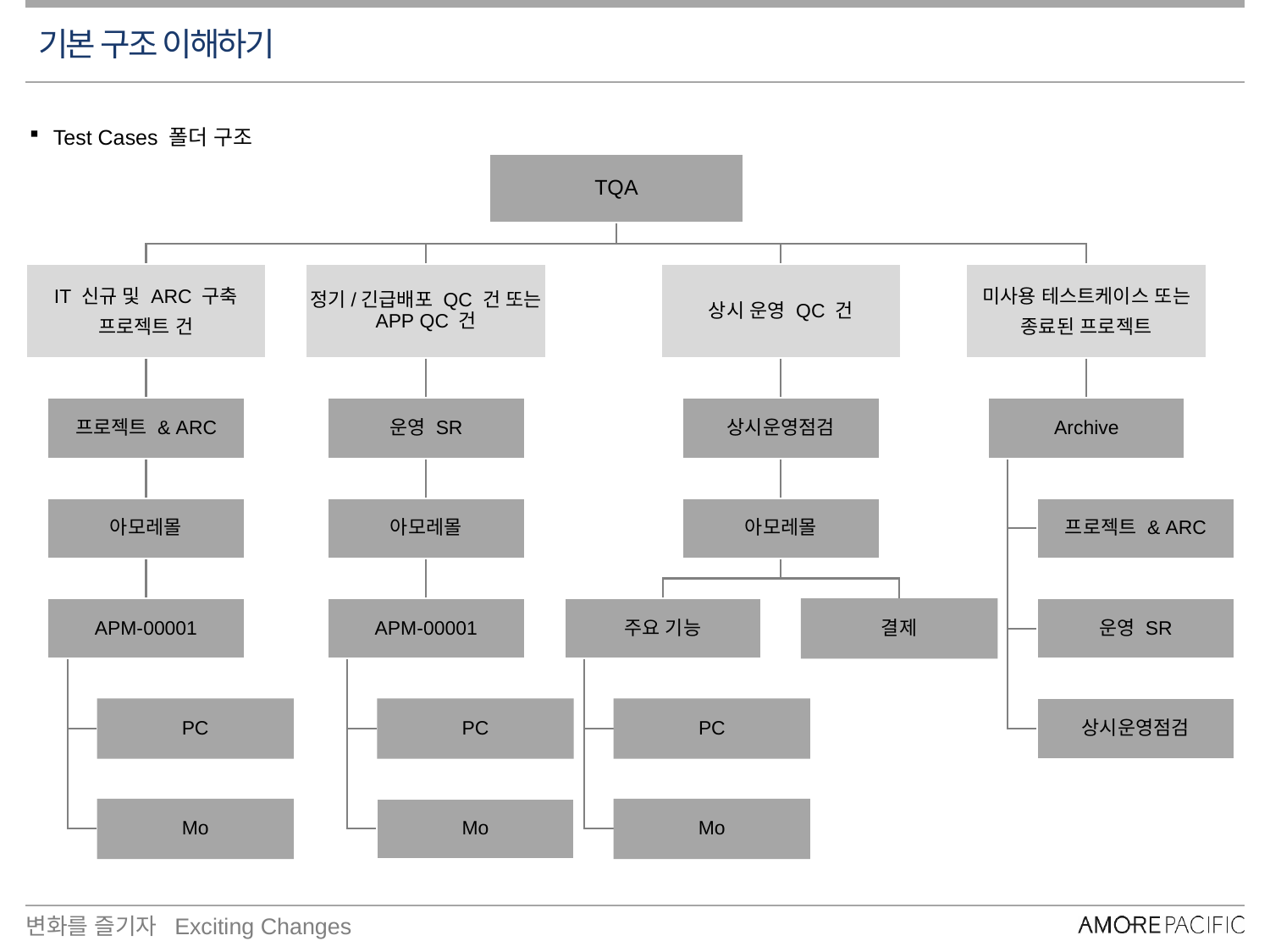

# 기본 구조 이해하기
Test Cases 폴더 구조
TQA
IT 신규 및 ARC 구축
프로젝트 건
프로젝트 & ARC
아모레몰
APM-00001
PC
Mo
정기/긴급배포 QC 건 또는 APP QC 건
운영 SR
아모레몰
APM-00001
PC
Mo
상시 운영 QC 건
상시운영점검
아모레몰
주요 기능
PC
Mo
결제
미사용 테스트케이스 또는
종료된 프로젝트
Archive
프로젝트 & ARC
운영 SR
상시운영점검